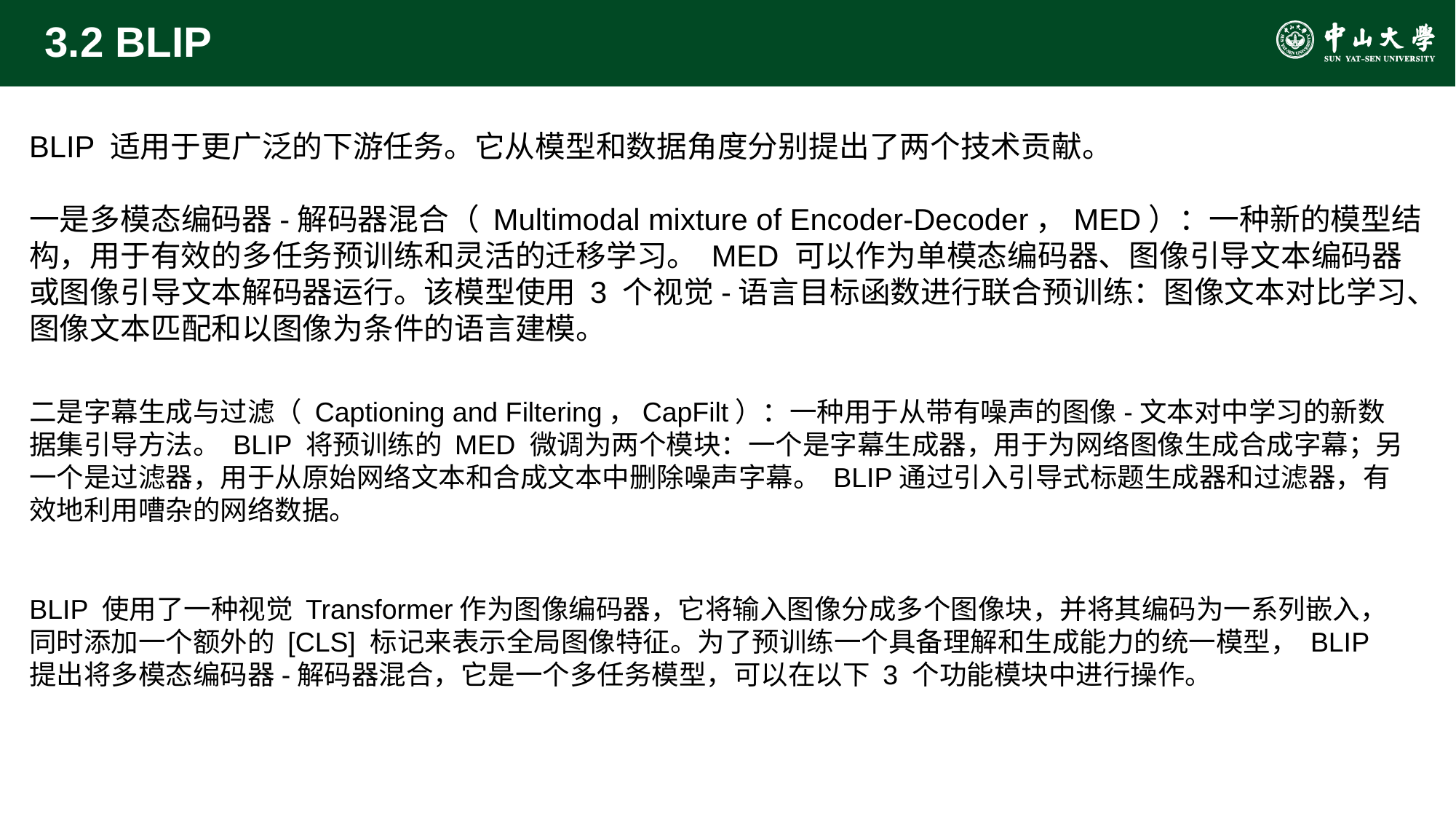

# 3.2 BLIP
BLIP 适用于更广泛的下游任务。它从模型和数据角度分别提出了两个技术贡献。

一是多模态编码器-解码器混合（ Multimodal mixture of Encoder-Decoder，MED）：一种新的模型结构，用于有效的多任务预训练和灵活的迁移学习。 MED 可以作为单模态编码器、图像引导文本编码器或图像引导文本解码器运行。该模型使用 3 个视觉-语言目标函数进行联合预训练：图像文本对比学习、图像文本匹配和以图像为条件的语言建模。
二是字幕生成与过滤（ Captioning and Filtering，CapFilt）：一种用于从带有噪声的图像-文本对中学习的新数据集引导方法。 BLIP 将预训练的 MED 微调为两个模块：一个是字幕生成器，用于为网络图像生成合成字幕；另一个是过滤器，用于从原始网络文本和合成文本中删除噪声字幕。 BLIP通过引入引导式标题生成器和过滤器，有效地利用嘈杂的网络数据。
BLIP 使用了一种视觉 Transformer作为图像编码器，它将输入图像分成多个图像块，并将其编码为一系列嵌入，同时添加一个额外的 [CLS] 标记来表示全局图像特征。为了预训练一个具备理解和生成能力的统一模型， BLIP 提出将多模态编码器-解码器混合，它是一个多任务模型，可以在以下 3 个功能模块中进行操作。